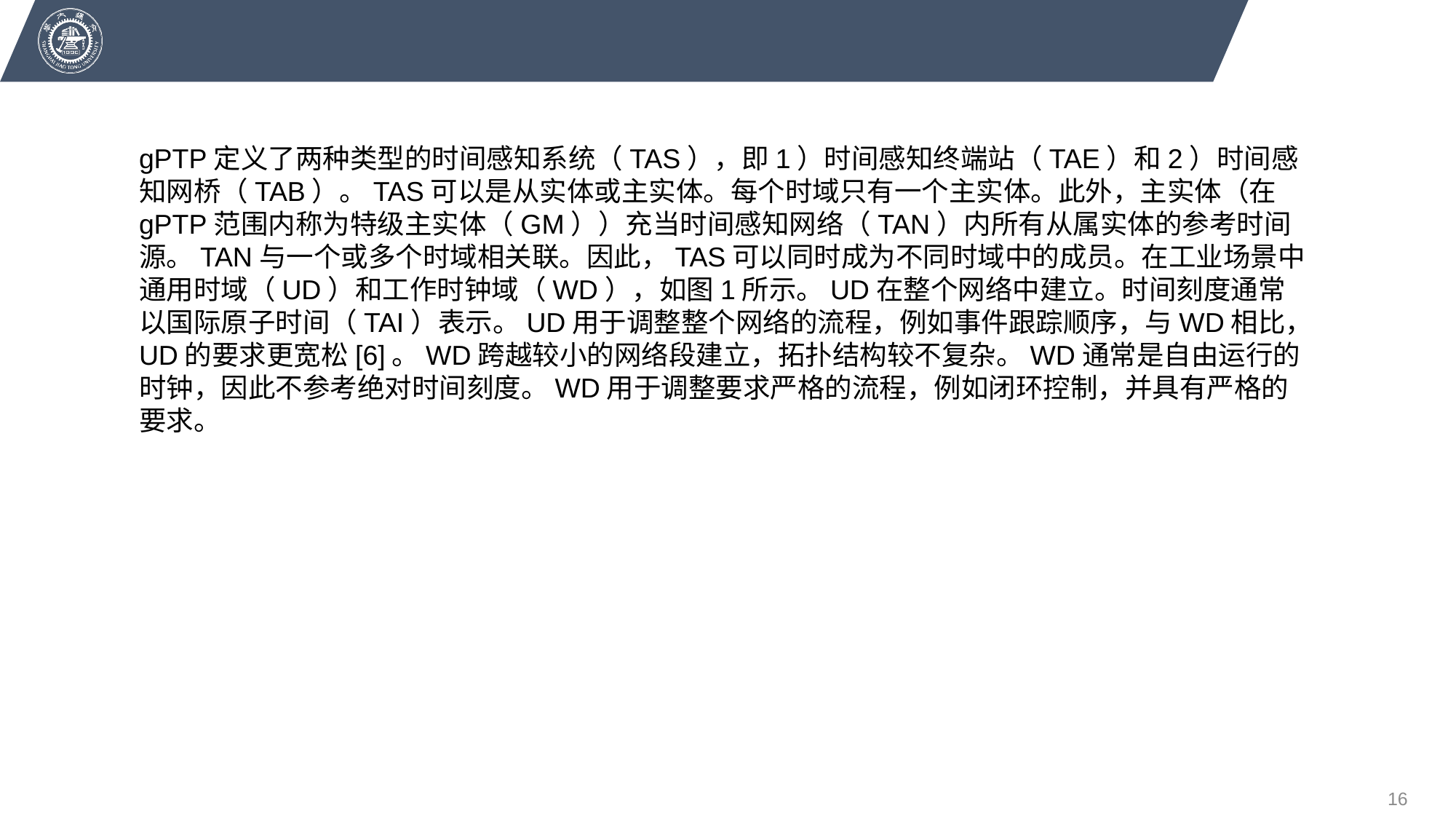

gPTP定义了两种类型的时间感知系统（TAS），即1）时间感知终端站（TAE）和2）时间感知网桥（TAB）。TAS可以是从实体或主实体。每个时域只有一个主实体。此外，主实体（在gPTP范围内称为特级主实体（GM））充当时间感知网络（TAN）内所有从属实体的参考时间源。TAN与一个或多个时域相关联。因此，TAS可以同时成为不同时域中的成员。在工业场景中通用时域（UD）和工作时钟域（WD），如图1所示。UD在整个网络中建立。时间刻度通常以国际原子时间（TAI）表示。UD用于调整整个网络的流程，例如事件跟踪顺序，与WD相比，UD的要求更宽松[6]。WD跨越较小的网络段建立，拓扑结构较不复杂。WD通常是自由运行的时钟，因此不参考绝对时间刻度。WD用于调整要求严格的流程，例如闭环控制，并具有严格的要求。
16